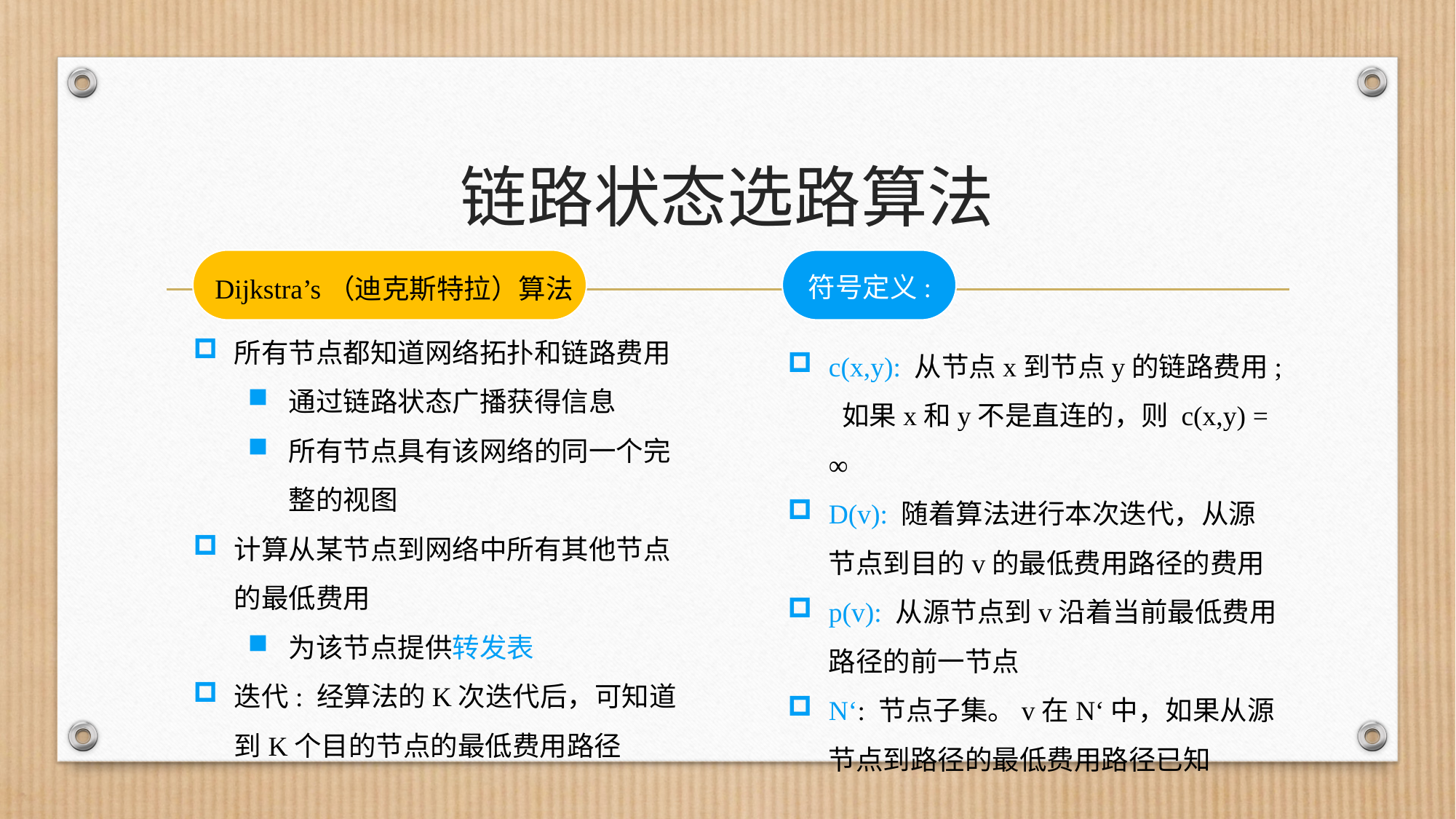

# 链路状态选路算法

Dijkstra’s（迪克斯特拉）算法

符号定义:
所有节点都知道网络拓扑和链路费用
通过链路状态广播获得信息
所有节点具有该网络的同一个完整的视图
计算从某节点到网络中所有其他节点的最低费用
为该节点提供转发表
迭代: 经算法的K次迭代后，可知道到K个目的节点的最低费用路径
c(x,y): 从节点x到节点y的链路费用; 如果x和y不是直连的，则 c(x,y) = ∞
D(v): 随着算法进行本次迭代，从源节点到目的v的最低费用路径的费用
p(v): 从源节点到v沿着当前最低费用路径的前一节点
N‘: 节点子集。v在N‘中，如果从源节点到路径的最低费用路径已知